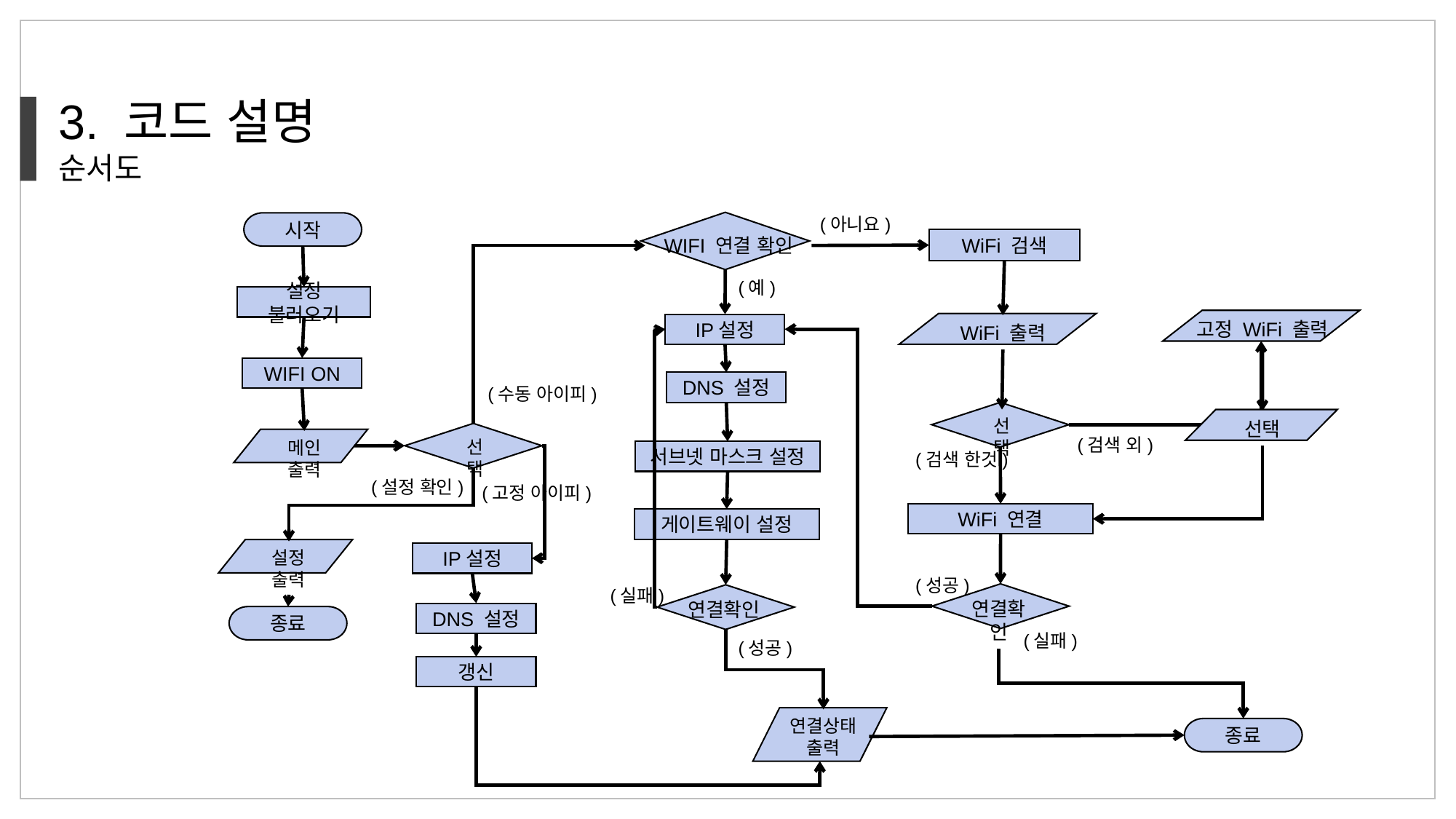

3. 코드 설명
순서도

(아니요)

WIFI 연결 확인
시작
WiFi 검색
(예)
설정 불러오기

고정 WiFi 출력

WiFi 출력
IP설정
WIFI ON
DNS 설정
(수동 아이피)

선택

선택

선택
(검색 외)

메인 출력
서브넷 마스크 설정
(검색 한것)
(설정 확인)
(고정 아이피)
WiFi 연결
게이트웨이 설정

설정 출력
IP설정
(성공)
(실패)

연결확인

연결확인
DNS 설정
종료
(실패)
(성공)
갱신

연결상태 출력
종료